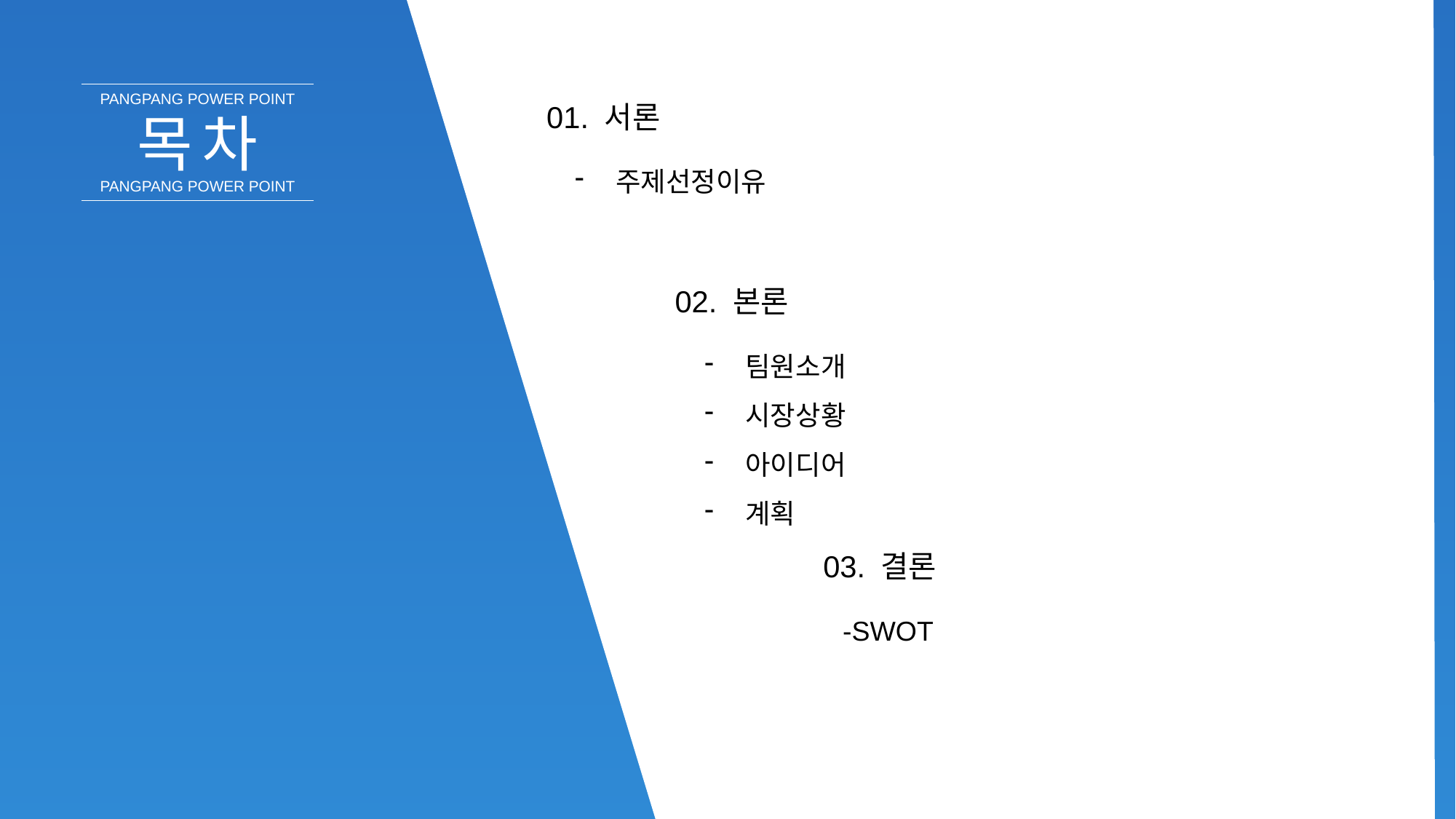

PANGPANG POWER POINT
01. 서론
주제선정이유
목차
PANGPANG POWER POINT
02. 본론
팀원소개
시장상황
아이디어
계획
03. 결론
-SWOT